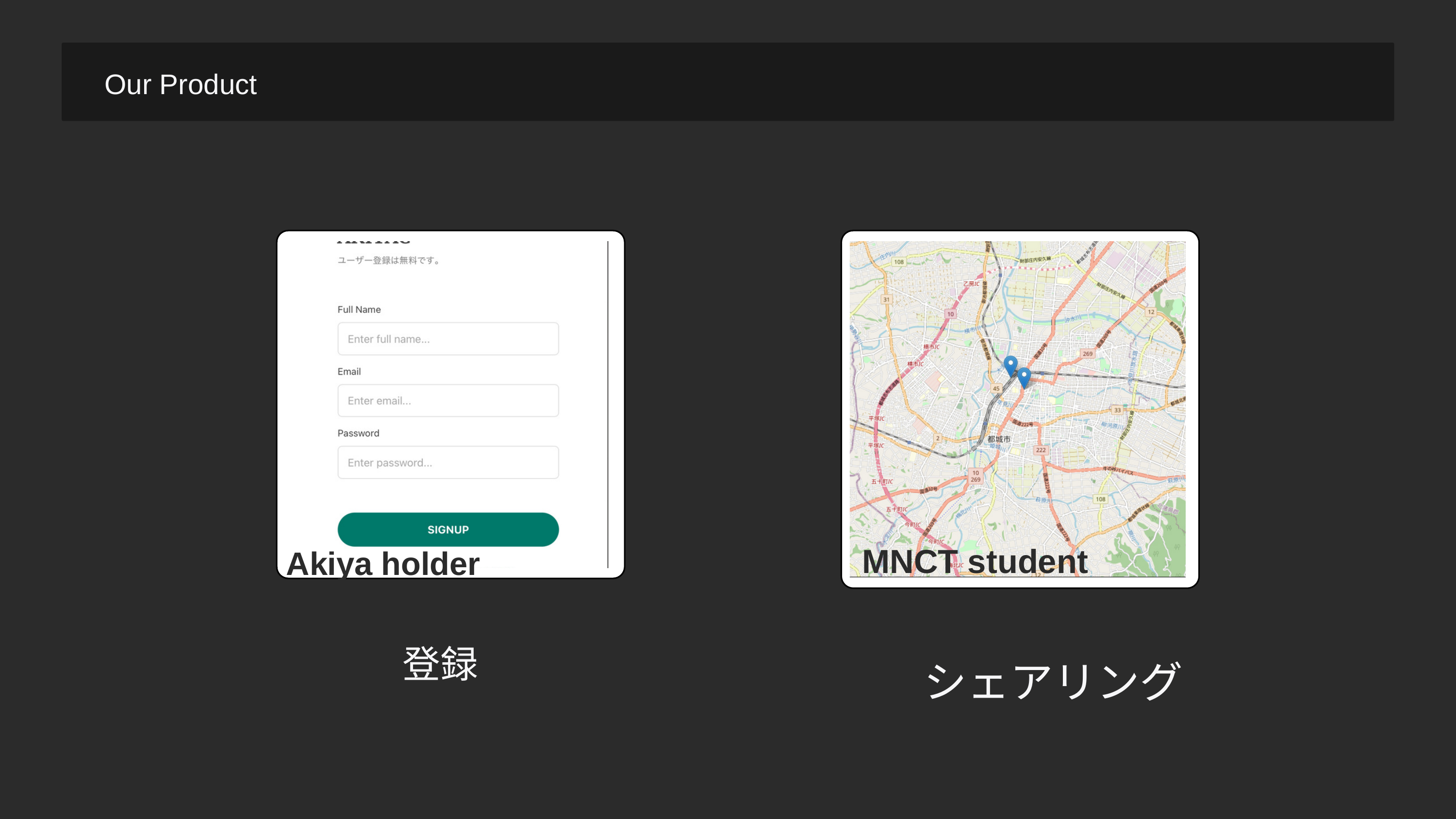

Our Product

Akiya holder

MNCT student
登録

シェアリング